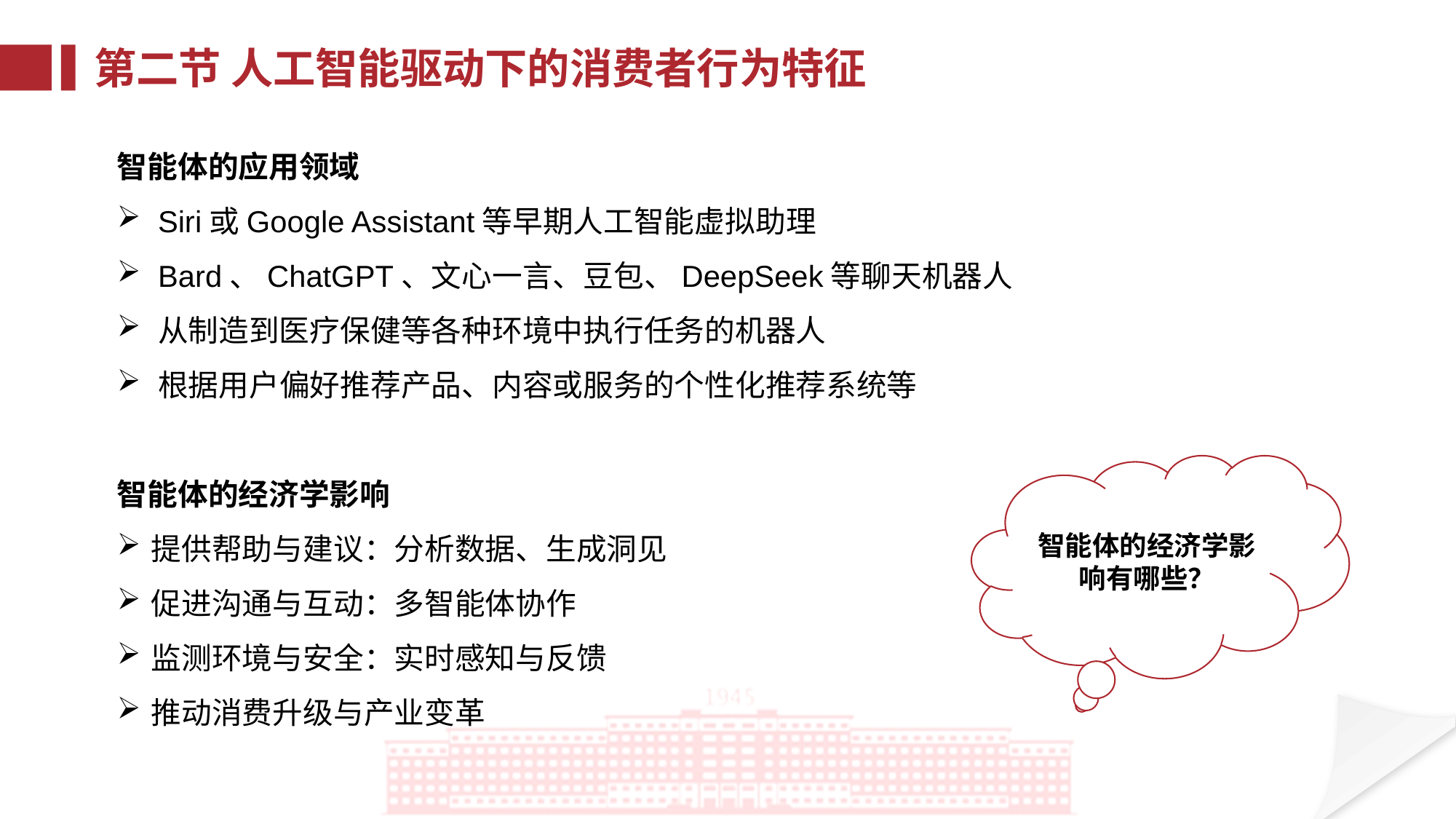

第二节 人工智能驱动下的消费者行为特征
智能体的应用领域
Siri或Google Assistant等早期人工智能虚拟助理
Bard、ChatGPT、文心一言、豆包、DeepSeek等聊天机器人
从制造到医疗保健等各种环境中执行任务的机器人
根据用户偏好推荐产品、内容或服务的个性化推荐系统等

智能体的经济学影响
提供帮助与建议：分析数据、生成洞见
促进沟通与互动：多智能体协作
监测环境与安全：实时感知与反馈
推动消费升级与产业变革
智能体的经济学影响有哪些？